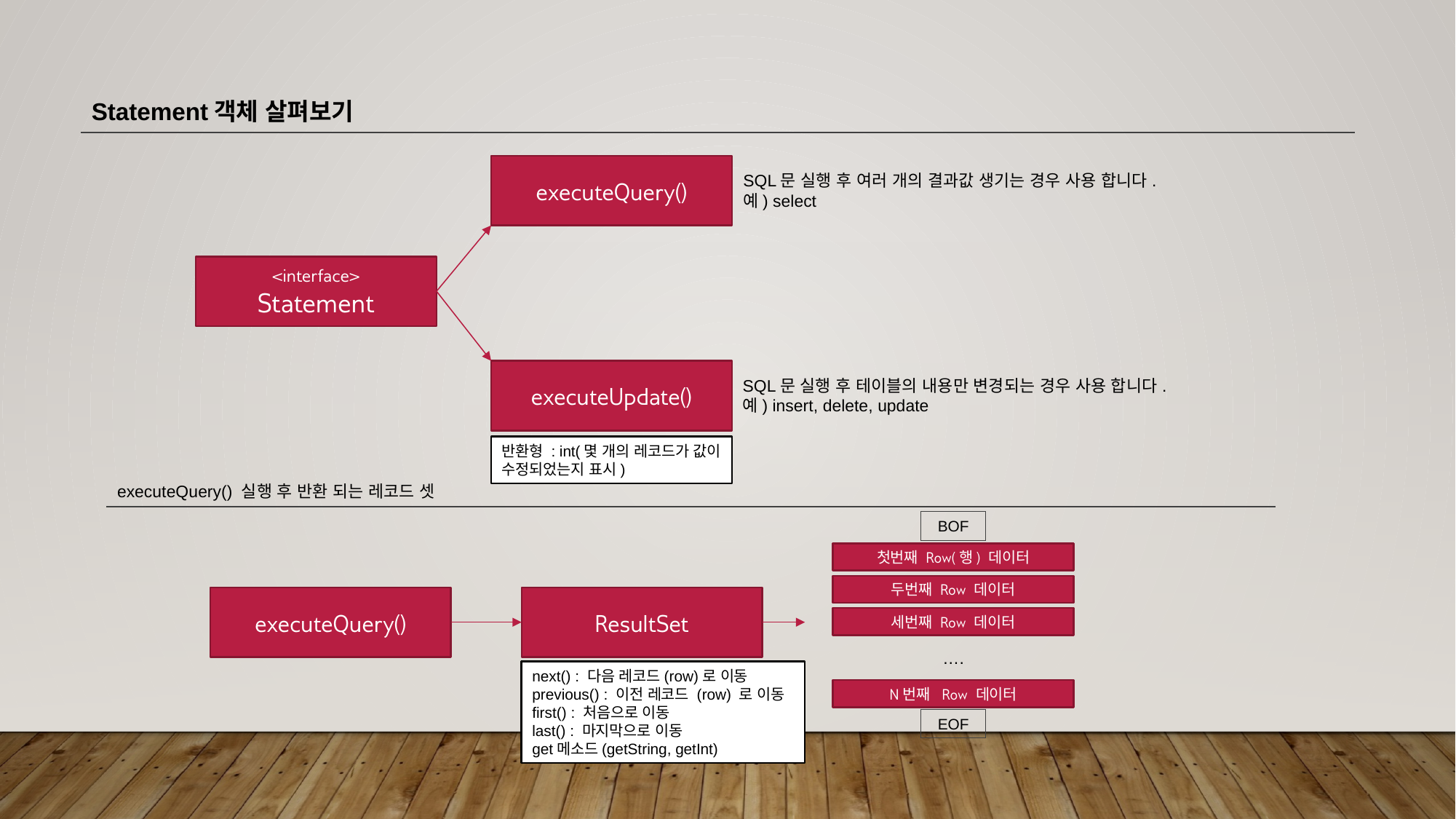

Statement객체 살펴보기
executeQuery()
SQL문 실행 후 여러 개의 결과값 생기는 경우 사용 합니다.
예) select
<interface>
Statement
executeUpdate()
SQL문 실행 후 테이블의 내용만 변경되는 경우 사용 합니다.
예) insert, delete, update
반환형 : int(몇 개의 레코드가 값이 수정되었는지 표시)
executeQuery() 실행 후 반환 되는 레코드 셋
BOF
첫번째 Row(행) 데이터
두번째 Row 데이터
executeQuery()
ResultSet
세번째 Row 데이터
….
next() : 다음 레코드(row)로 이동
previous() : 이전 레코드 (row) 로 이동
first() : 처음으로 이동
last() : 마지막으로 이동
get메소드(getString, getInt)
N번째  Row 데이터
EOF